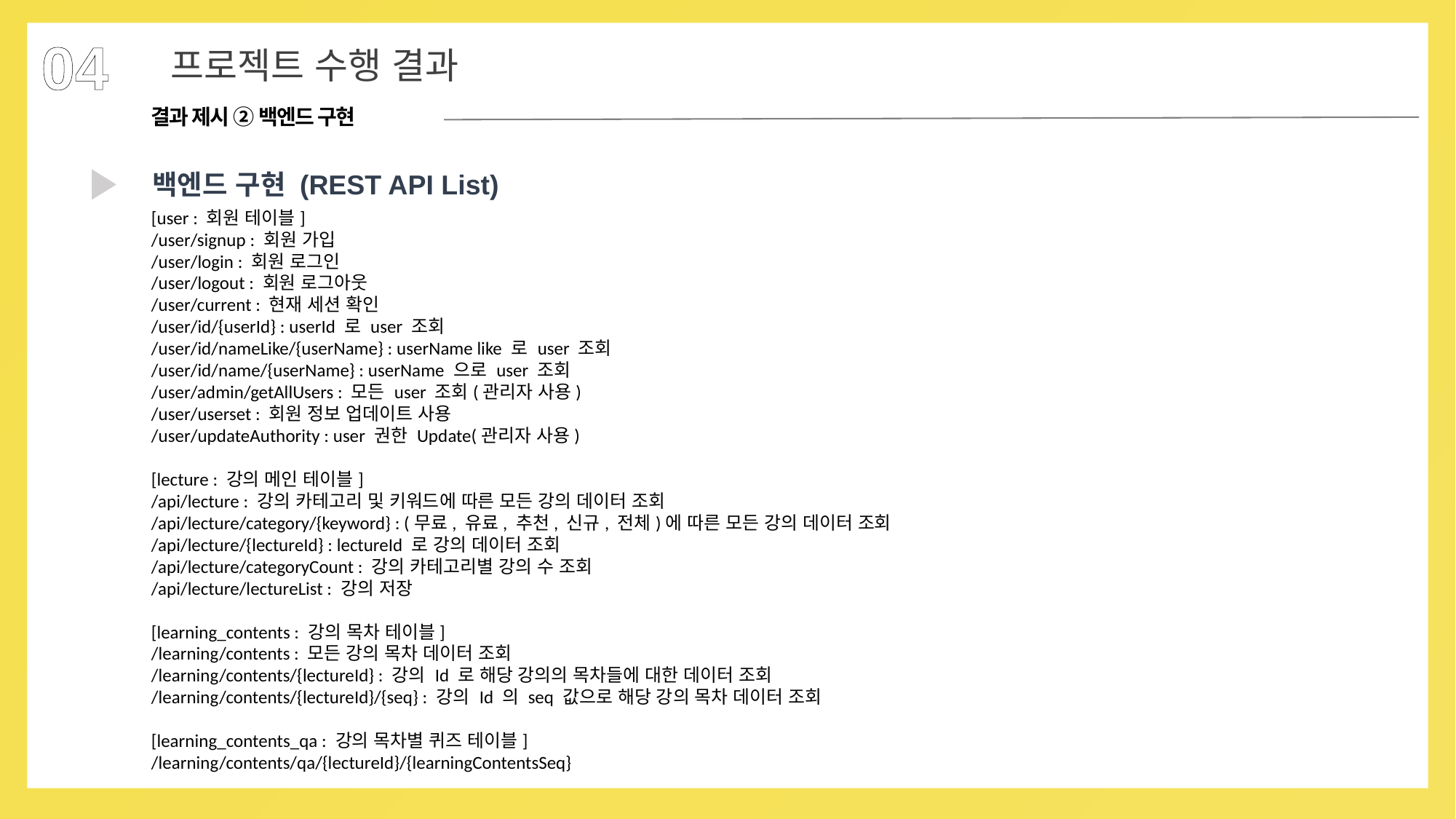

04
프로젝트 수행 결과
결과 제시 ② 백엔드 구현
▶
백엔드 구현 (REST API List)
[user : 회원 테이블]
/user/signup : 회원 가입
/user/login : 회원 로그인
/user/logout : 회원 로그아웃
/user/current : 현재 세션 확인
/user/id/{userId} : userId 로 user 조회
/user/id/nameLike/{userName} : userName like 로 user 조회
/user/id/name/{userName} : userName 으로 user 조회
/user/admin/getAllUsers : 모든 user 조회(관리자 사용)
/user/userset : 회원 정보 업데이트 사용
/user/updateAuthority : user 권한 Update(관리자 사용)

[lecture : 강의 메인 테이블]
/api/lecture : 강의 카테고리 및 키워드에 따른 모든 강의 데이터 조회
/api/lecture/category/{keyword} : (무료, 유료, 추천, 신규, 전체)에 따른 모든 강의 데이터 조회
/api/lecture/{lectureId} : lectureId 로 강의 데이터 조회
/api/lecture/categoryCount : 강의 카테고리별 강의 수 조회
/api/lecture/lectureList : 강의 저장

[learning_contents : 강의 목차 테이블]
/learning/contents : 모든 강의 목차 데이터 조회
/learning/contents/{lectureId} : 강의 Id 로 해당 강의의 목차들에 대한 데이터 조회
/learning/contents/{lectureId}/{seq} : 강의 Id 의 seq 값으로 해당 강의 목차 데이터 조회

[learning_contents_qa : 강의 목차별 퀴즈 테이블]
/learning/contents/qa/{lectureId}/{learningContentsSeq}